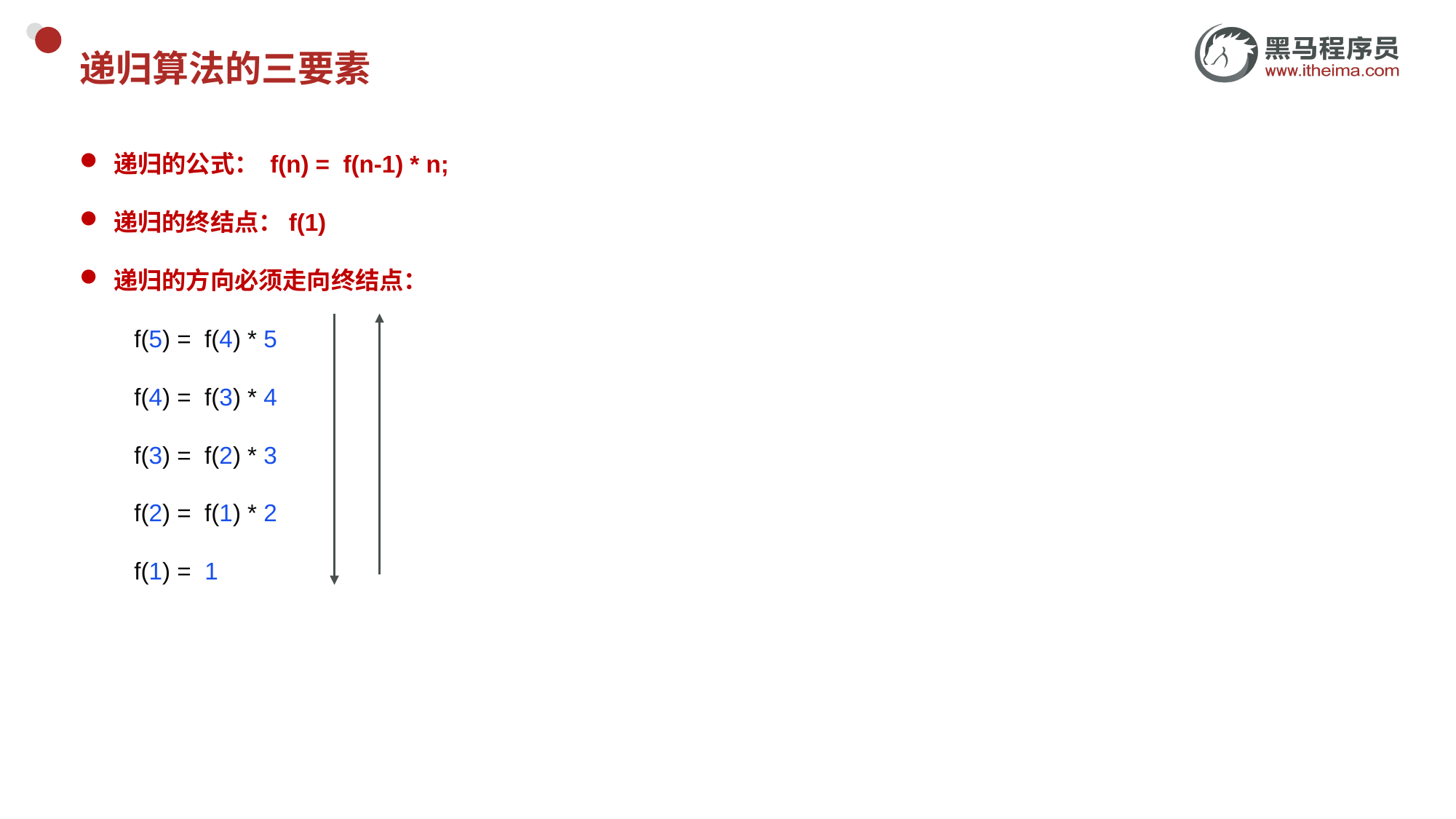

# 递归算法的三要素
递归的公式： f(n) =  f(n-1) * n;
递归的终结点：f(1)
递归的方向必须走向终结点：
f(5) =  f(4) * 5
f(4) =  f(3) * 4
f(3) =  f(2) * 3
f(2) =  f(1) * 2
f(1) =  1